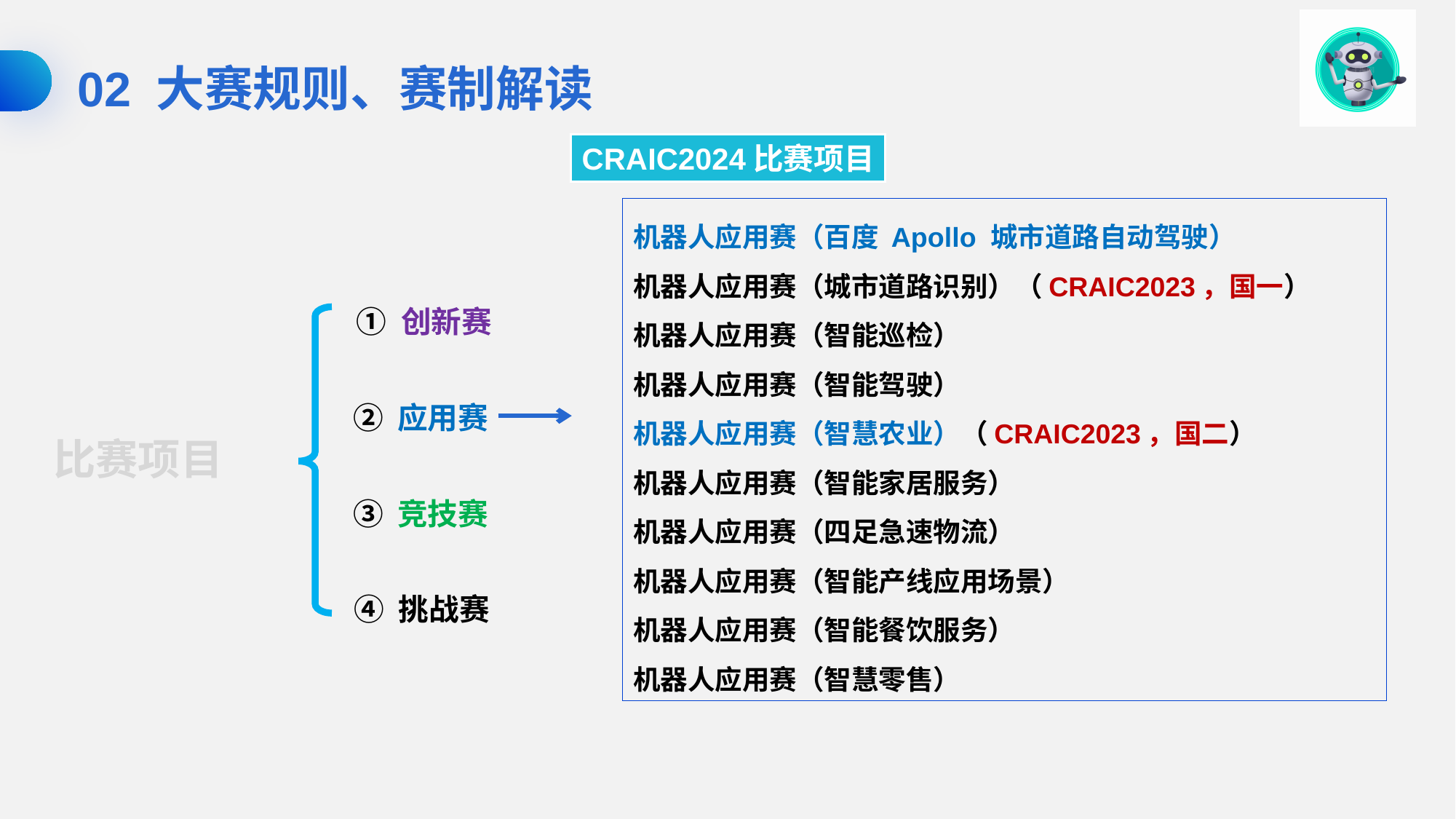

02 大赛规则、赛制解读

CRAIC2024比赛项目
机器人应用赛（百度 Apollo 城市道路自动驾驶）
机器人应用赛（城市道路识别）（CRAIC2023，国一）
机器人应用赛（智能巡检）
机器人应用赛（智能驾驶）
机器人应用赛（智慧农业）（CRAIC2023，国二）
机器人应用赛（智能家居服务）
机器人应用赛（四足急速物流）
机器人应用赛（智能产线应用场景）
机器人应用赛（智能餐饮服务）
机器人应用赛（智慧零售）
① 创新赛

② 应用赛
比赛项目
③ 竞技赛
④ 挑战赛